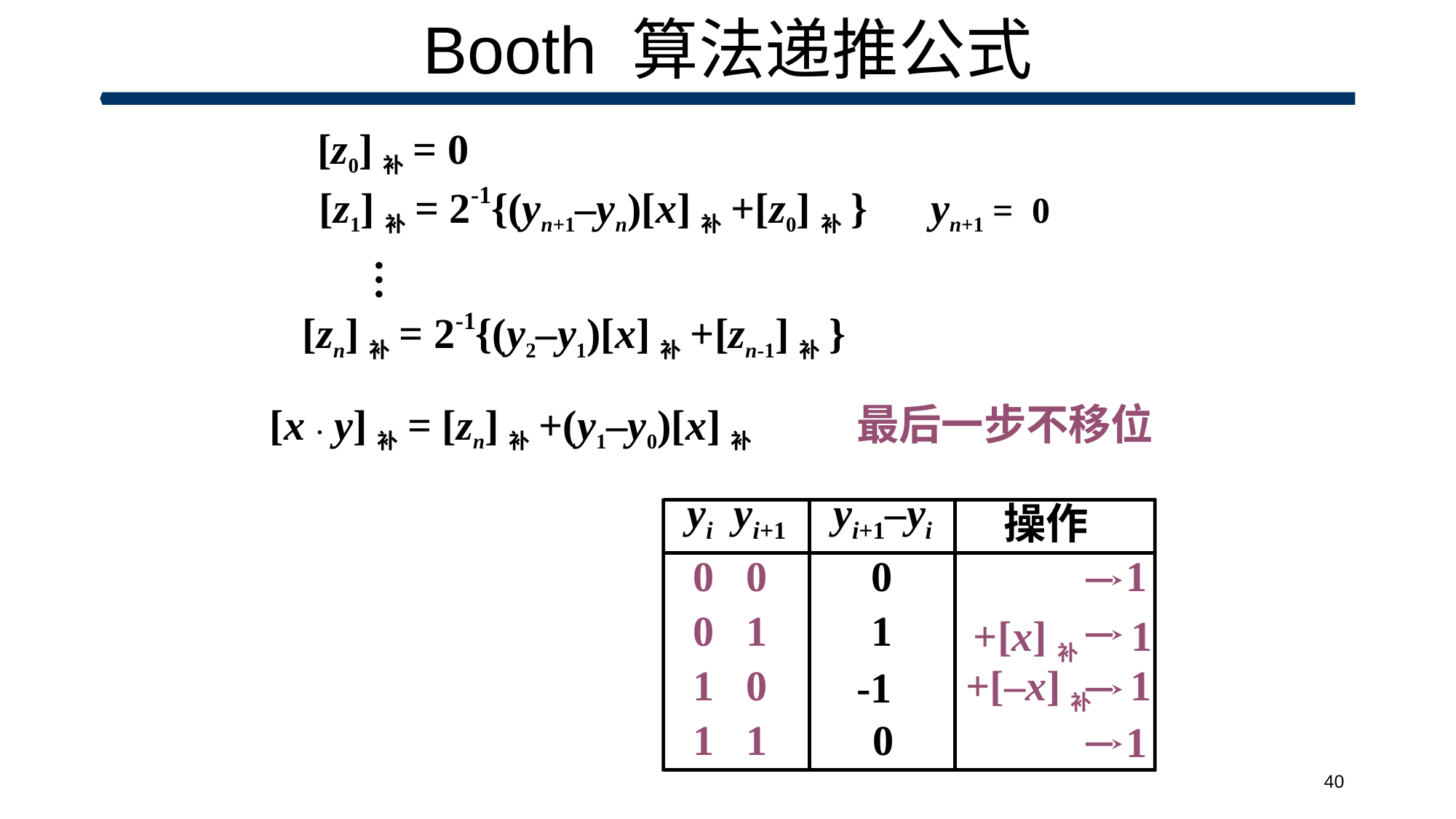

# Booth 算法递推公式
[z0]补= 0
[z1]补= 2-1{(yn+1–yn)[x]补+[z0]补}      yn+1 =  0
…
[zn]补= 2-1{(y2–y1)[x]补+[zn-1]补}
[x · y]补= [zn]补+(y1–y0)[x]补
最后一步不移位
yi  yi+1
yi+1–yi
操作

0   0
0
1

0   1
1
+[x]补      1

1   0
+[–x]补     1

-1
1   1
0
1

40